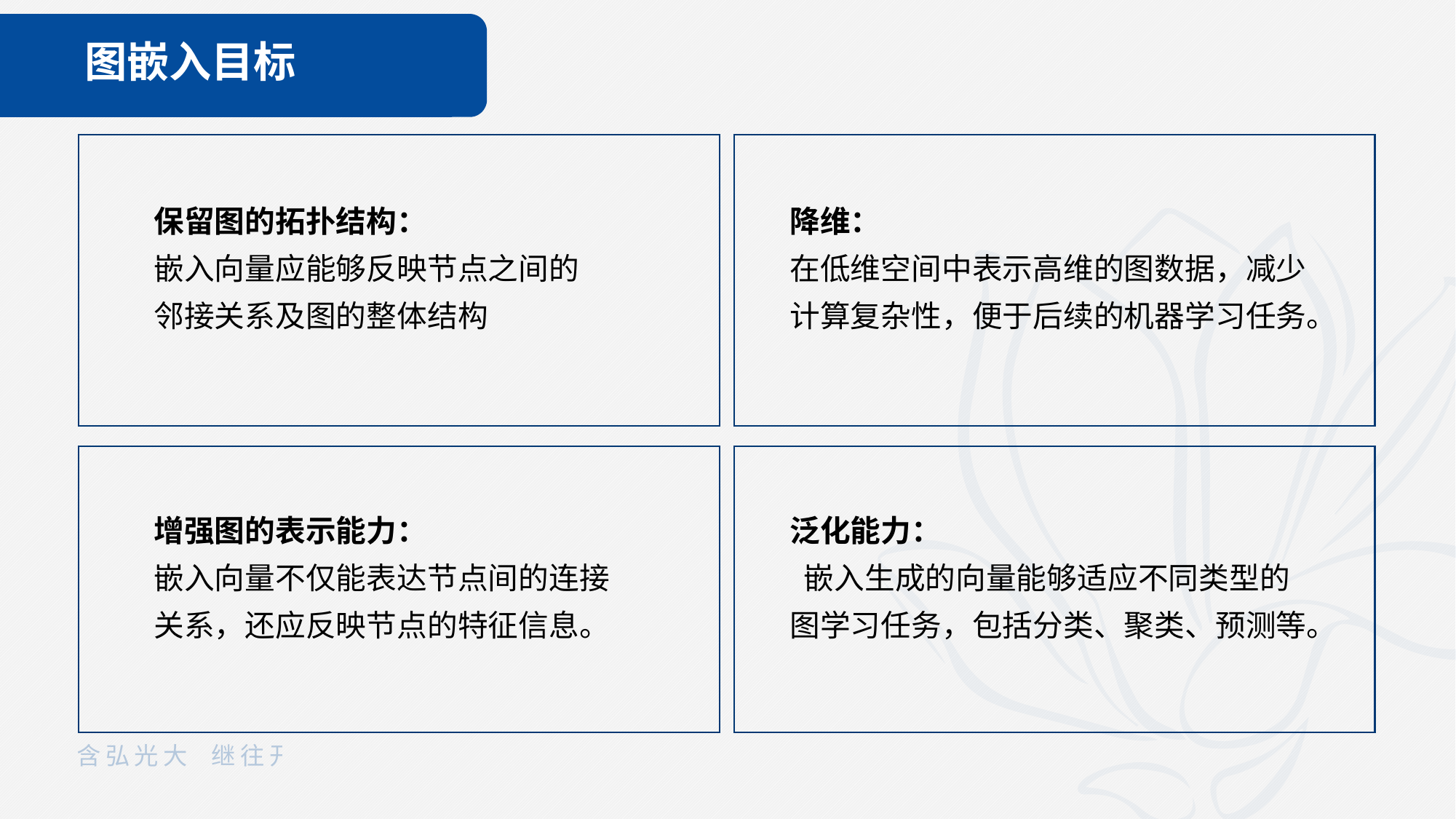

图嵌入目标
图嵌入的目标
保留图的拓扑结构：
嵌入向量应能够反映节点之间的邻接关系及图的整体结构
降维：
在低维空间中表示高维的图数据，减少计算复杂性，便于后续的机器学习任务。
泛化能力：
 嵌入生成的向量能够适应不同类型的图学习任务，包括分类、聚类、预测等。
增强图的表示能力：
嵌入向量不仅能表达节点间的连接关系，还应反映节点的特征信息。